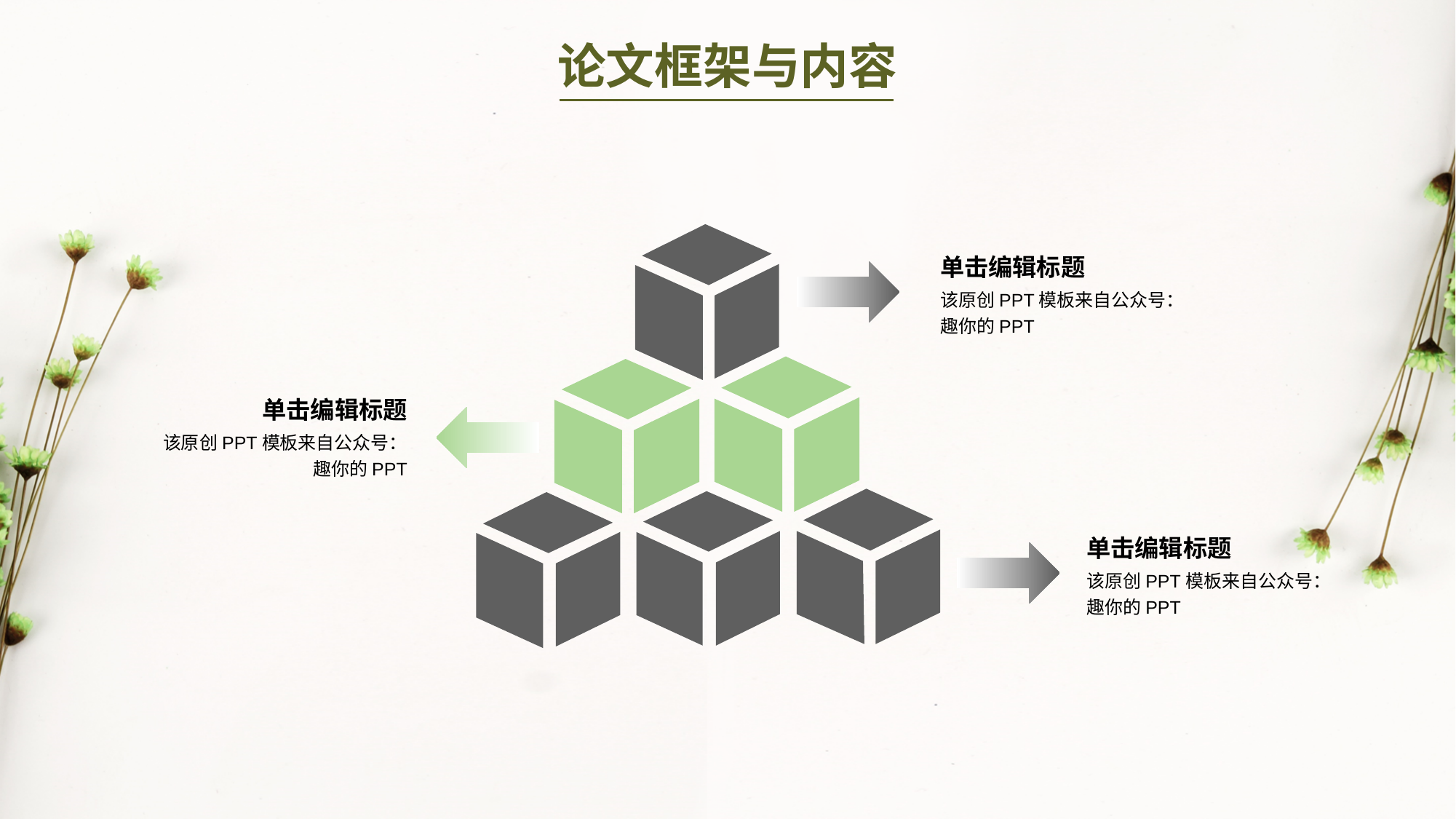

论文框架与内容

单击编辑标题

该原创PPT模板来自公众号：趣你的PPT

单击编辑标题

该原创PPT模板来自公众号：趣你的PPT

单击编辑标题

该原创PPT模板来自公众号：趣你的PPT